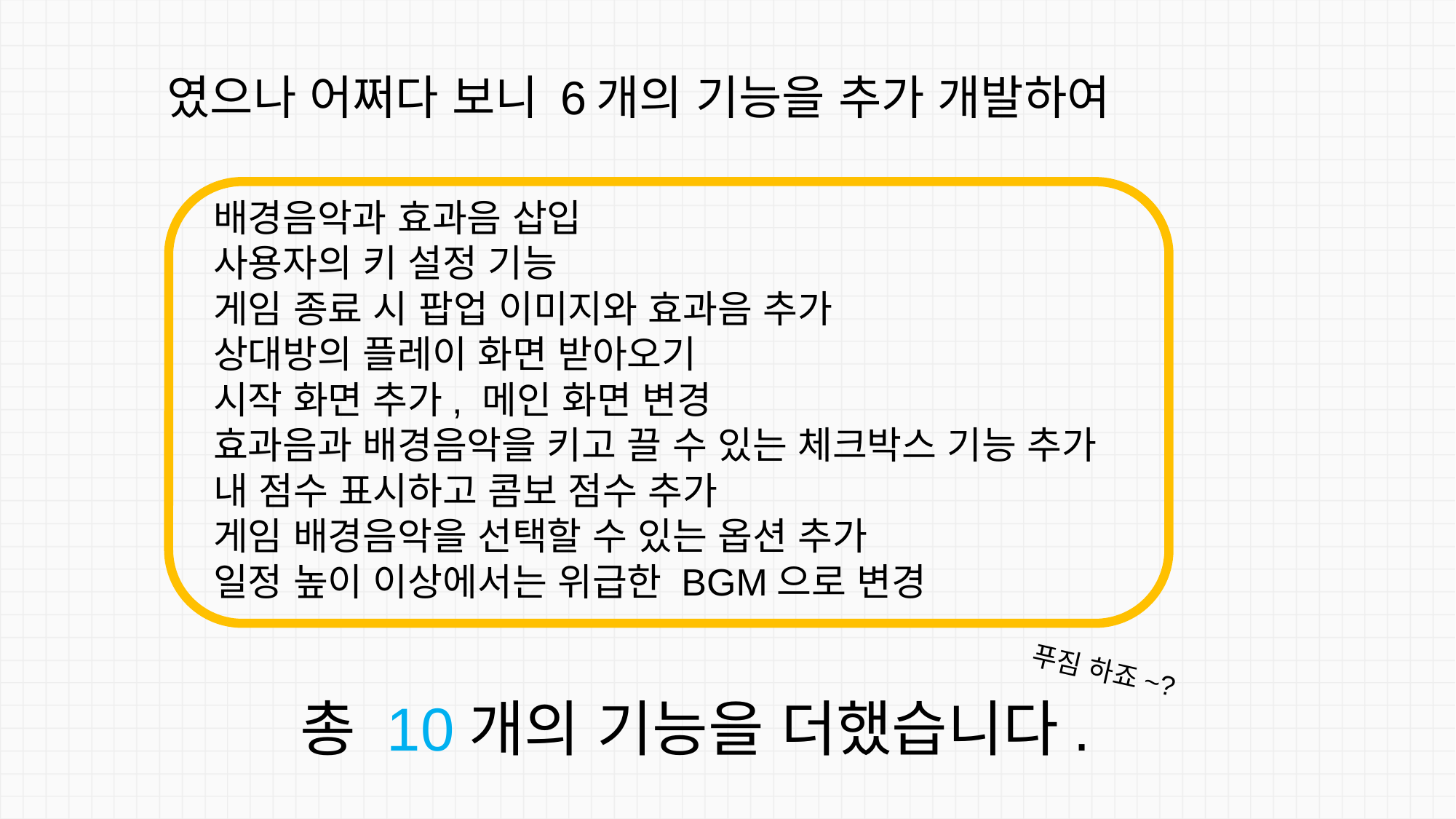

# 였으나 어쩌다 보니 6개의 기능을 추가 개발하여

배경음악과 효과음 삽입
사용자의 키 설정 기능
게임 종료 시 팝업 이미지와 효과음 추가
상대방의 플레이 화면 받아오기
시작 화면 추가, 메인 화면 변경
효과음과 배경음악을 키고 끌 수 있는 체크박스 기능 추가
내 점수 표시하고 콤보 점수 추가
게임 배경음악을 선택할 수 있는 옵션 추가
일정 높이 이상에서는 위급한 BGM으로 변경

푸짐 하죠~?
총 10개의 기능을 더했습니다.